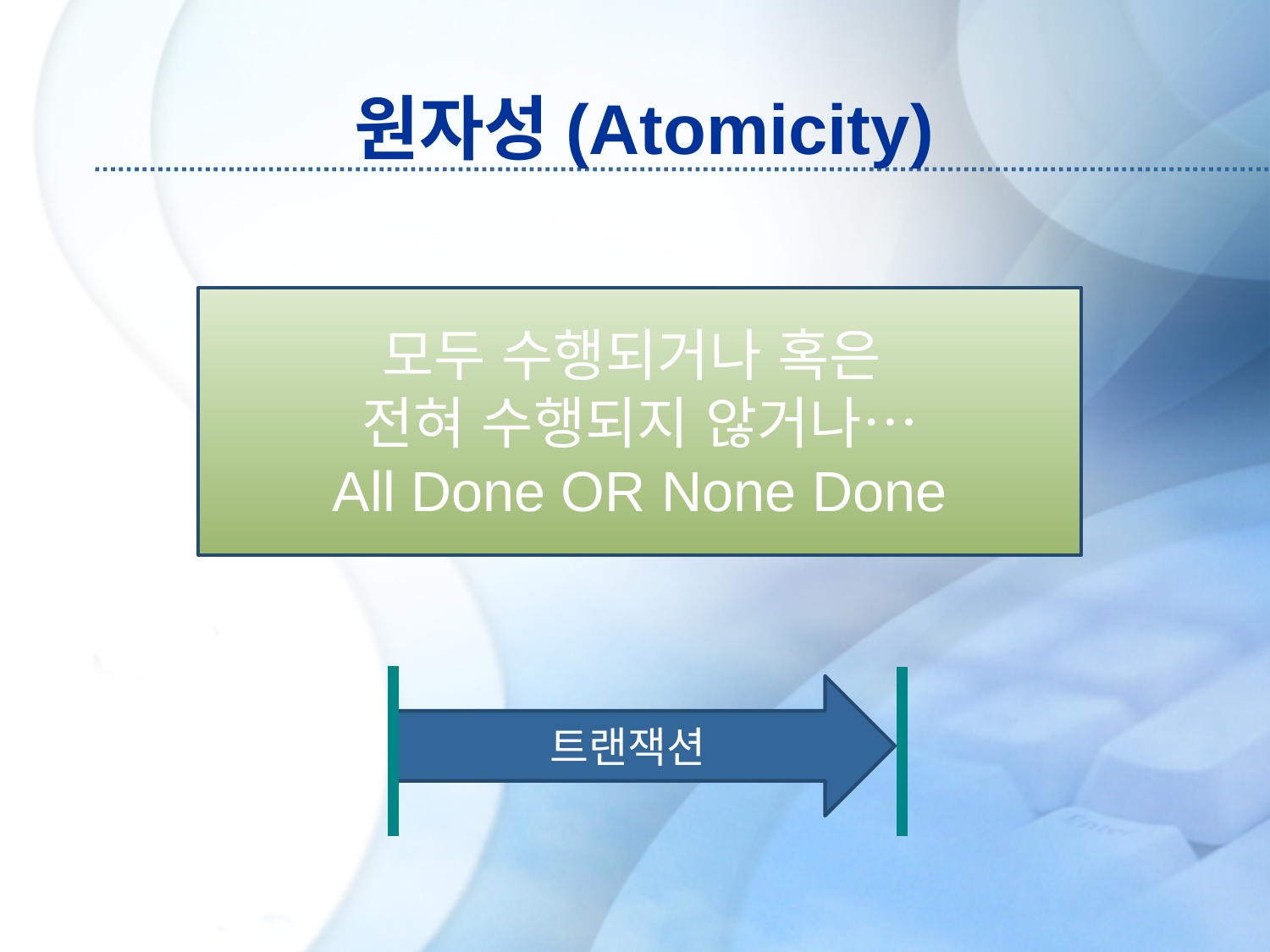

# 원자성(Atomicity)
모두 수행되거나 혹은
전혀 수행되지 않거나…
All Done OR None Done
트랜잭션